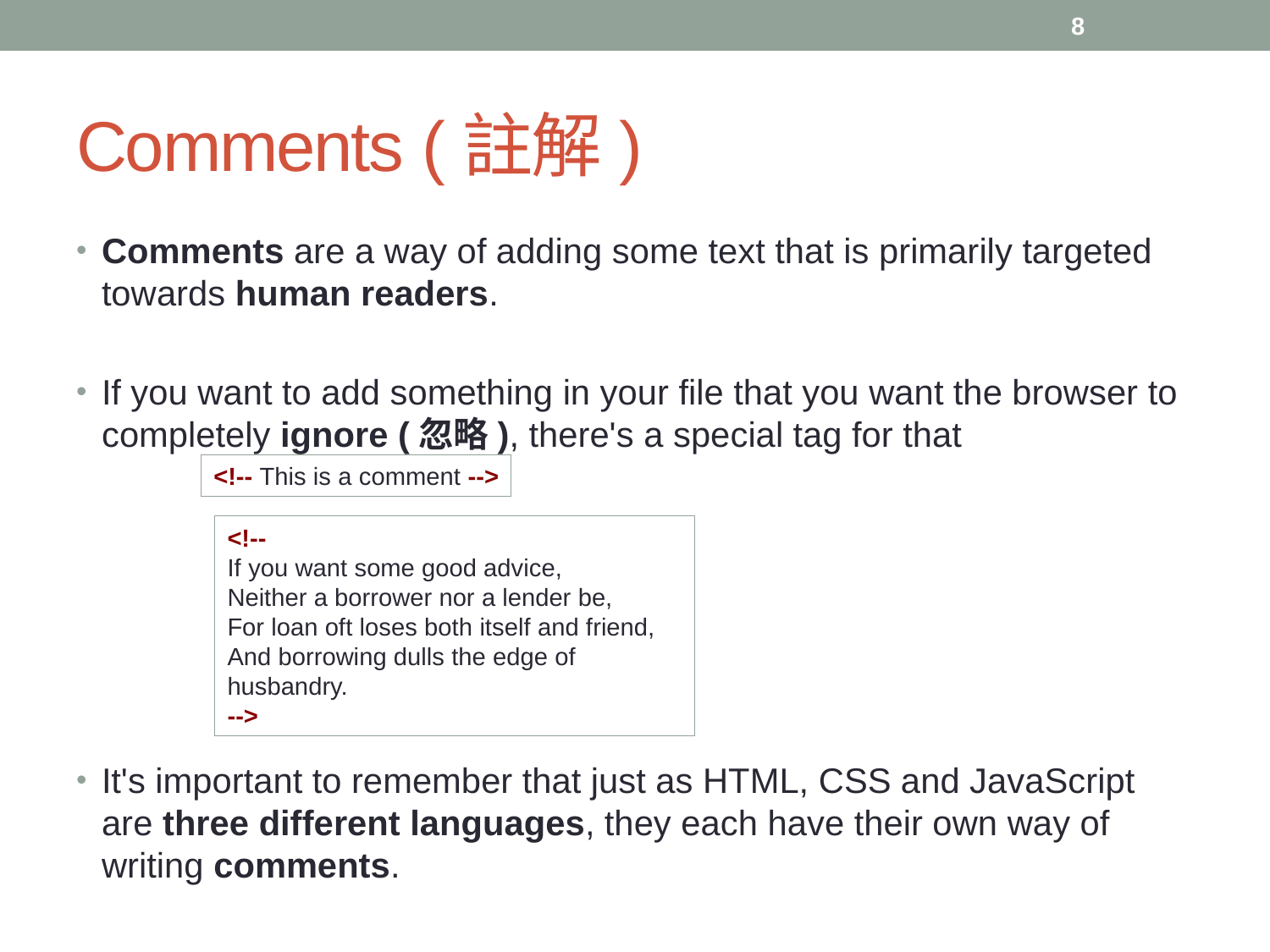

8
# Comments (註解)
Comments are a way of adding some text that is primarily targeted towards human readers.

If you want to add something in your file that you want the browser to completely ignore (忽略), there's a special tag for that

It's important to remember that just as HTML, CSS and JavaScript are three different languages, they each have their own way of writing comments.
<!-- This is a comment -->
<!--
If you want some good advice,
Neither a borrower nor a lender be,
For loan oft loses both itself and friend,
And borrowing dulls the edge of husbandry.
-->